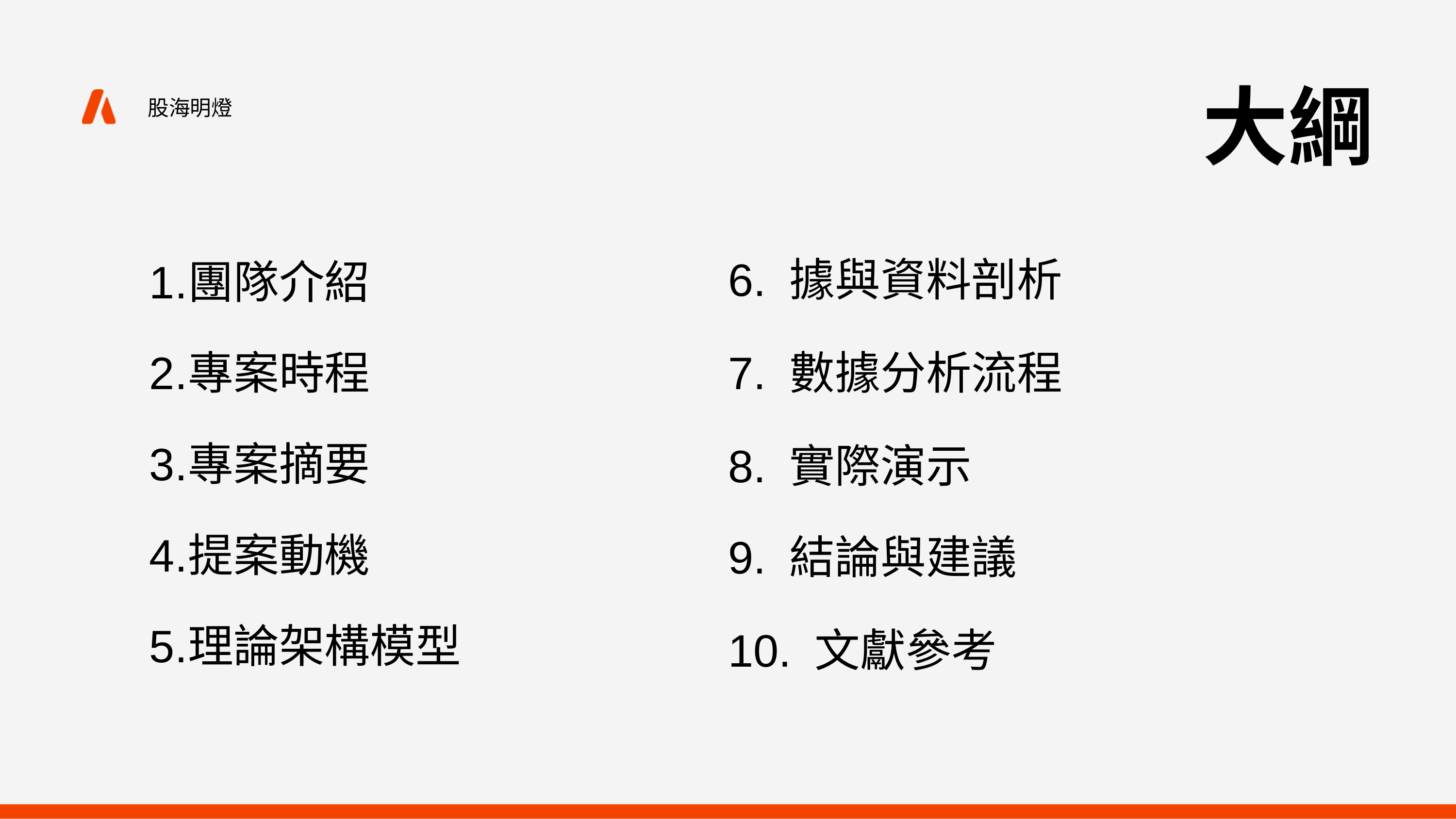

大綱

股海明燈
6. 據與資料剖析
7. 數據分析流程
8. 實際演示
9. 結論與建議
10. 文獻參考
團隊介紹
專案時程
專案摘要
提案動機
理論架構模型